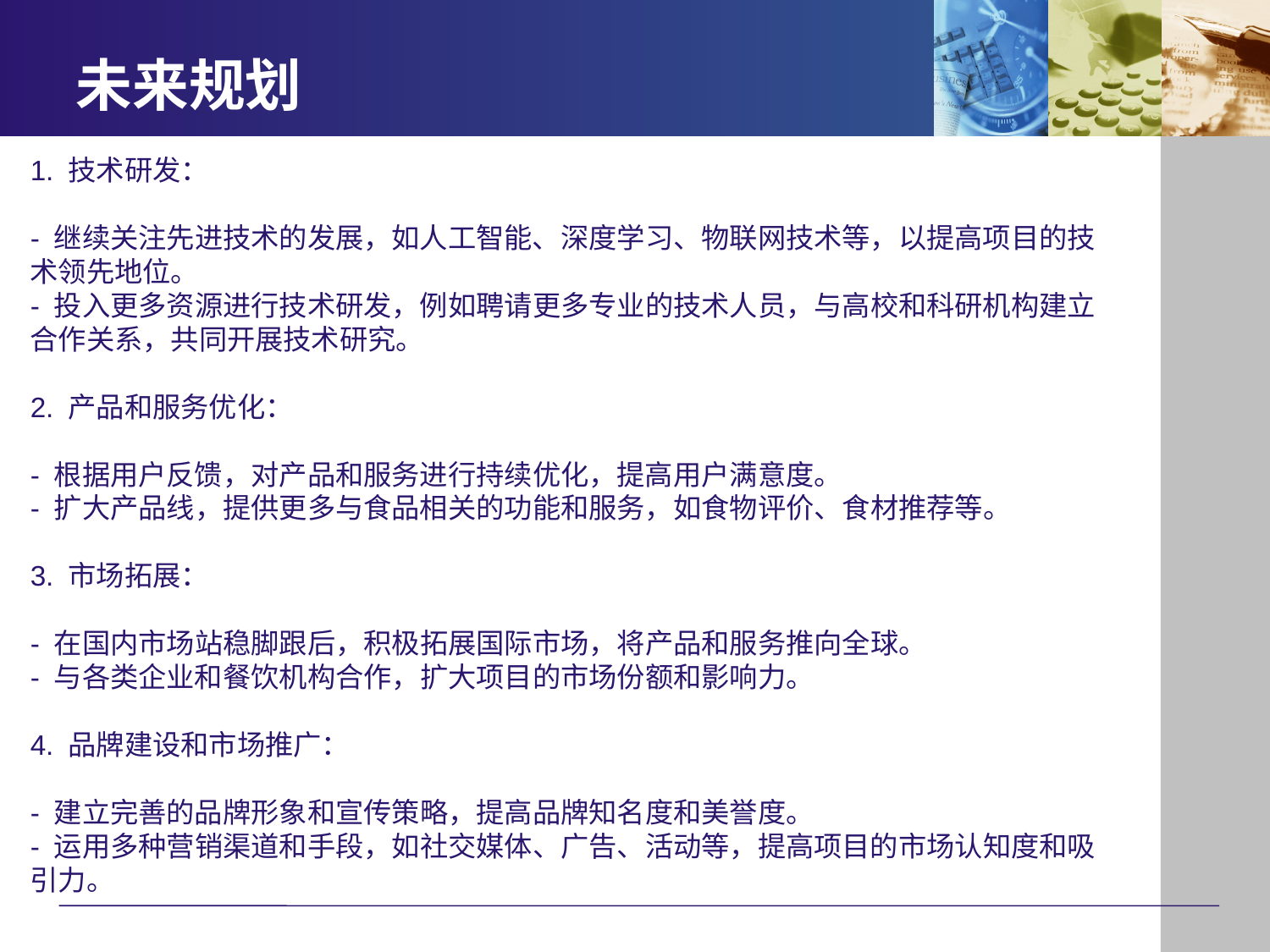

# 未来规划
1. 技术研发：

- 继续关注先进技术的发展，如人工智能、深度学习、物联网技术等，以提高项目的技术领先地位。
- 投入更多资源进行技术研发，例如聘请更多专业的技术人员，与高校和科研机构建立合作关系，共同开展技术研究。

2. 产品和服务优化：

- 根据用户反馈，对产品和服务进行持续优化，提高用户满意度。
- 扩大产品线，提供更多与食品相关的功能和服务，如食物评价、食材推荐等。

3. 市场拓展：

- 在国内市场站稳脚跟后，积极拓展国际市场，将产品和服务推向全球。
- 与各类企业和餐饮机构合作，扩大项目的市场份额和影响力。

4. 品牌建设和市场推广：

- 建立完善的品牌形象和宣传策略，提高品牌知名度和美誉度。
- 运用多种营销渠道和手段，如社交媒体、广告、活动等，提高项目的市场认知度和吸引力。